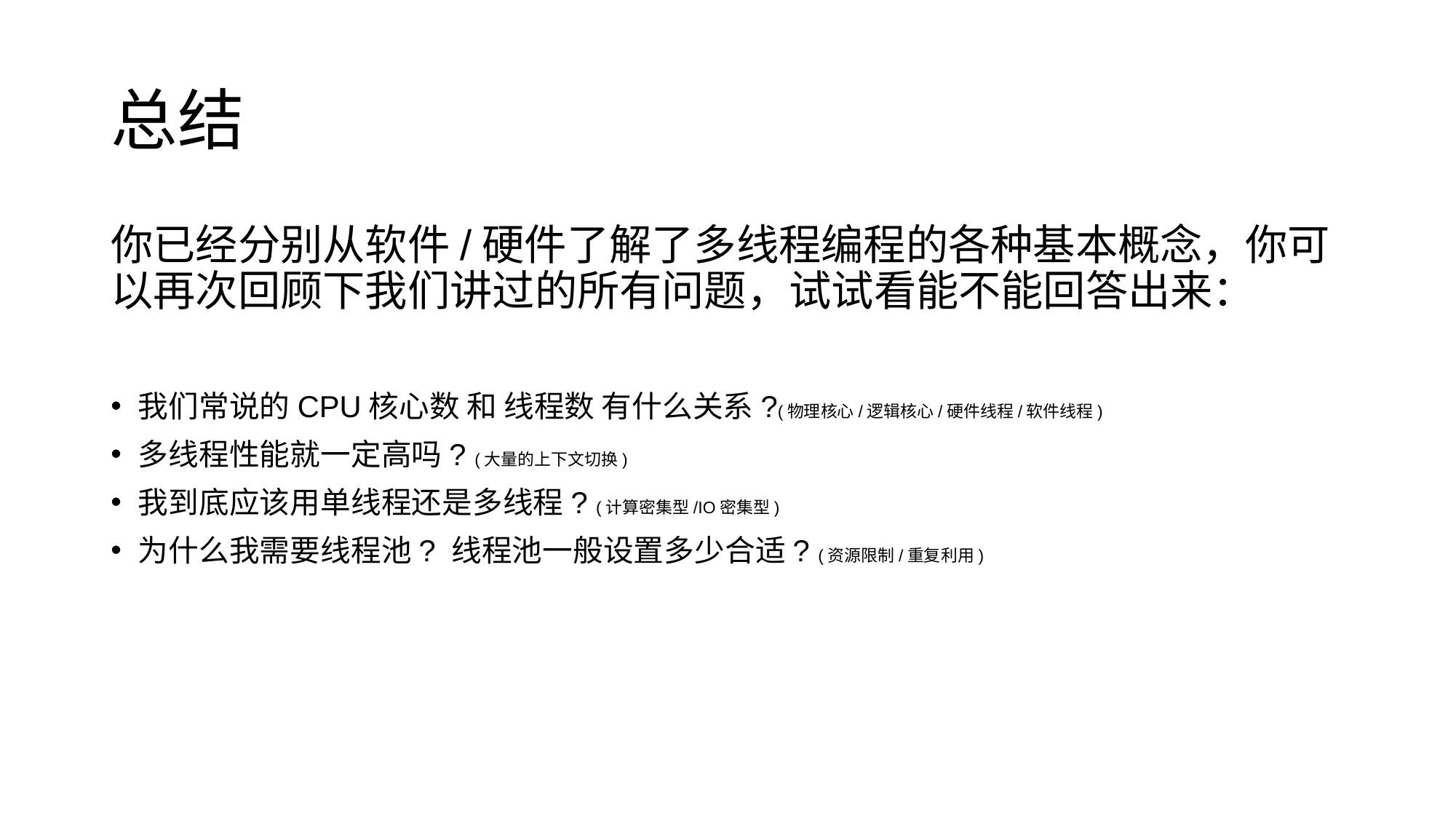

# 总结
你已经分别从软件/硬件了解了多线程编程的各种基本概念，你可以再次回顾下我们讲过的所有问题，试试看能不能回答出来：

我们常说的CPU核心数 和 线程数 有什么关系?(物理核心/逻辑核心/硬件线程/软件线程)
多线程性能就一定高吗? (大量的上下文切换)
我到底应该用单线程还是多线程? (计算密集型/IO密集型)
为什么我需要线程池? 线程池一般设置多少合适? (资源限制/重复利用)